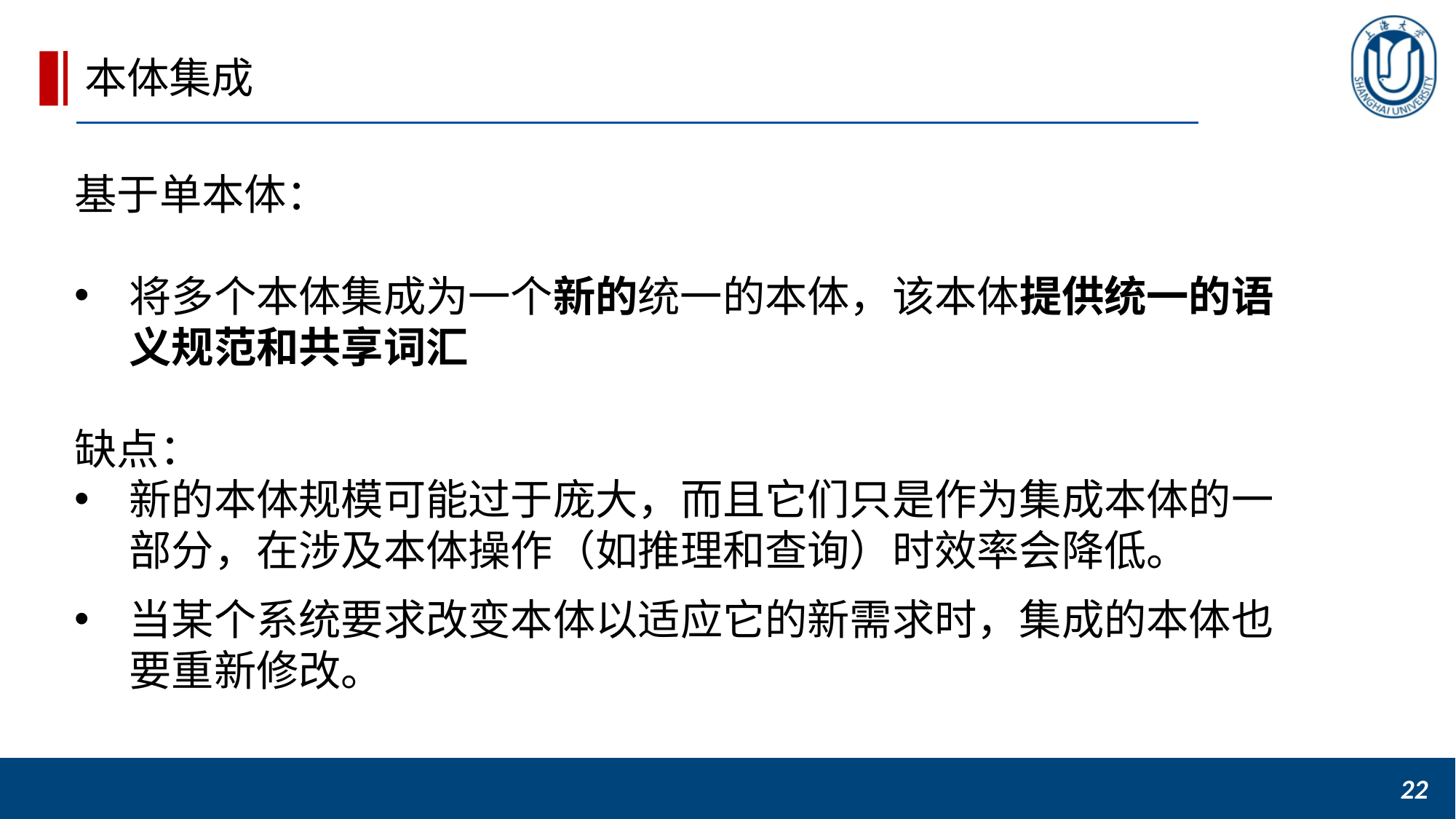

本体集成
基于单本体：

将多个本体集成为一个新的统一的本体，该本体提供统一的语义规范和共享词汇

缺点：
新的本体规模可能过于庞大，而且它们只是作为集成本体的一部分，在涉及本体操作（如推理和查询）时效率会降低。
当某个系统要求改变本体以适应它的新需求时，集成的本体也要重新修改。

22